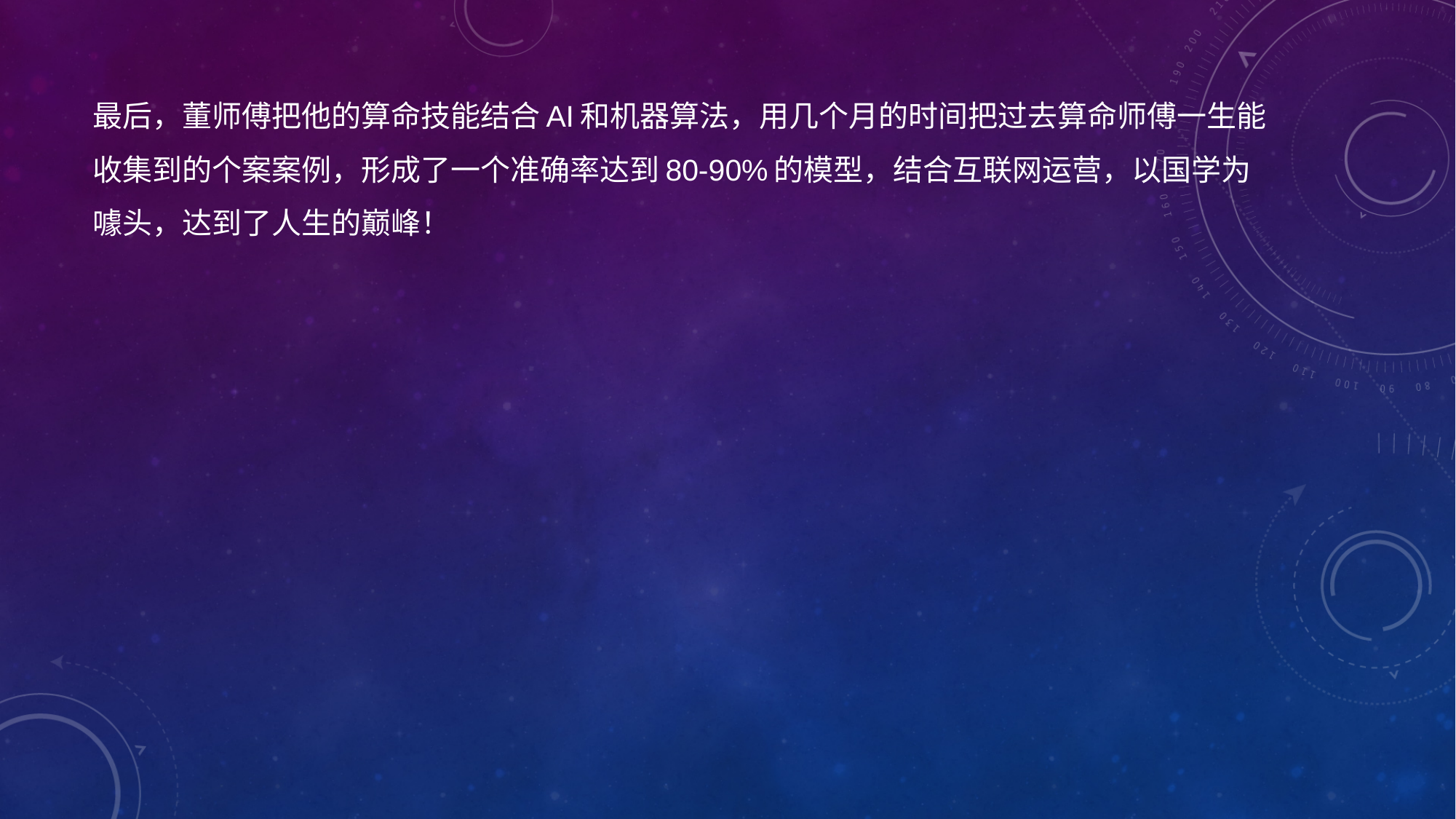

# 最后，董师傅把他的算命技能结合AI和机器算法，用几个月的时间把过去算命师傅一生能收集到的个案案例，形成了一个准确率达到80-90%的模型，结合互联网运营，以国学为噱头，达到了人生的巅峰！